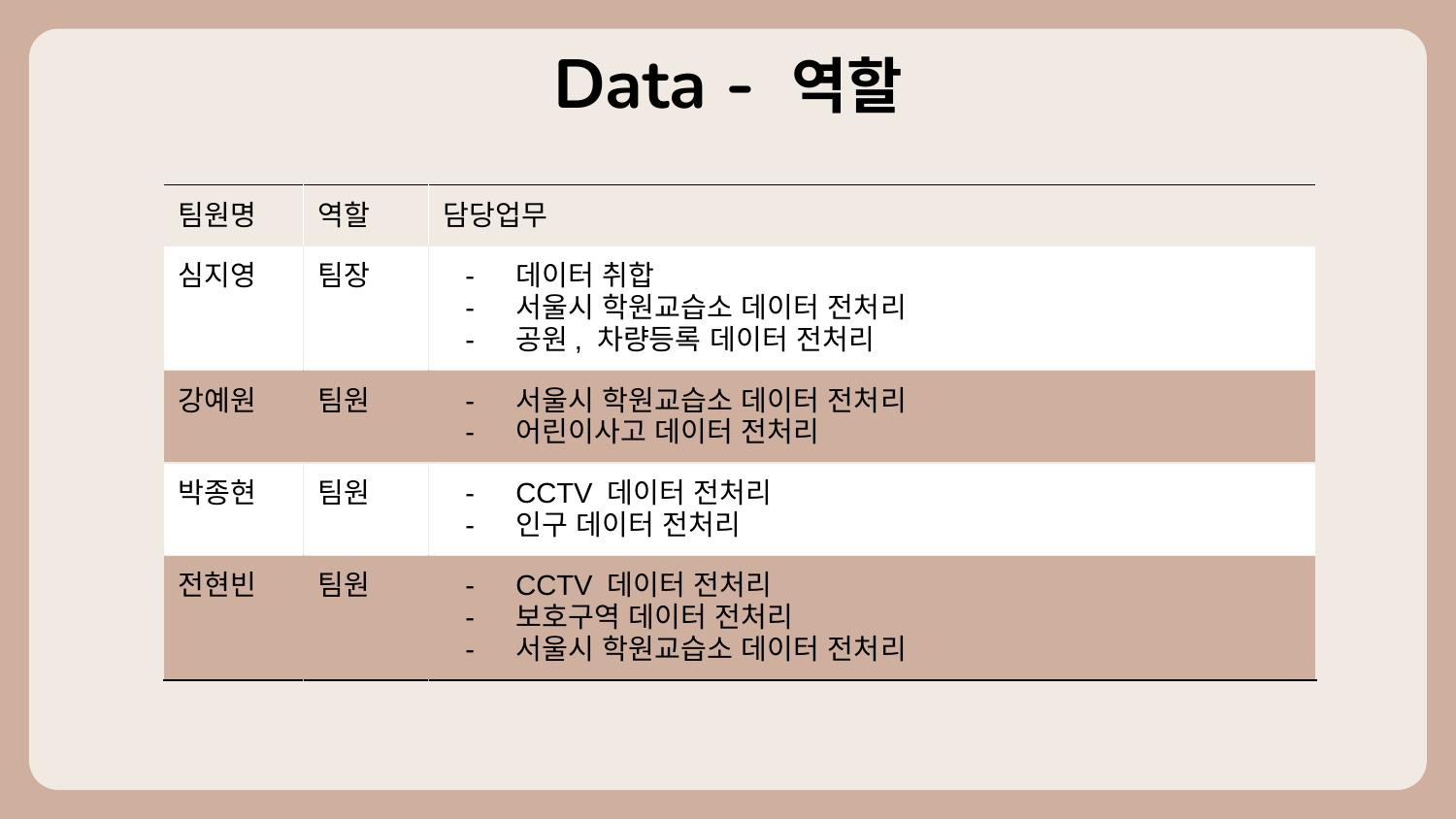

# Data - 역할

| 팀원명 | 역할 | 담당업무 |
| --- | --- | --- |
| 심지영 | 팀장 | 데이터 취합 서울시 학원교습소 데이터 전처리 공원, 차량등록 데이터 전처리 |
| 강예원 | 팀원 | 서울시 학원교습소 데이터 전처리 어린이사고 데이터 전처리 |
| 박종현 | 팀원 | CCTV 데이터 전처리 인구 데이터 전처리 |
| 전현빈 | 팀원 | CCTV 데이터 전처리 보호구역 데이터 전처리 서울시 학원교습소 데이터 전처리 |